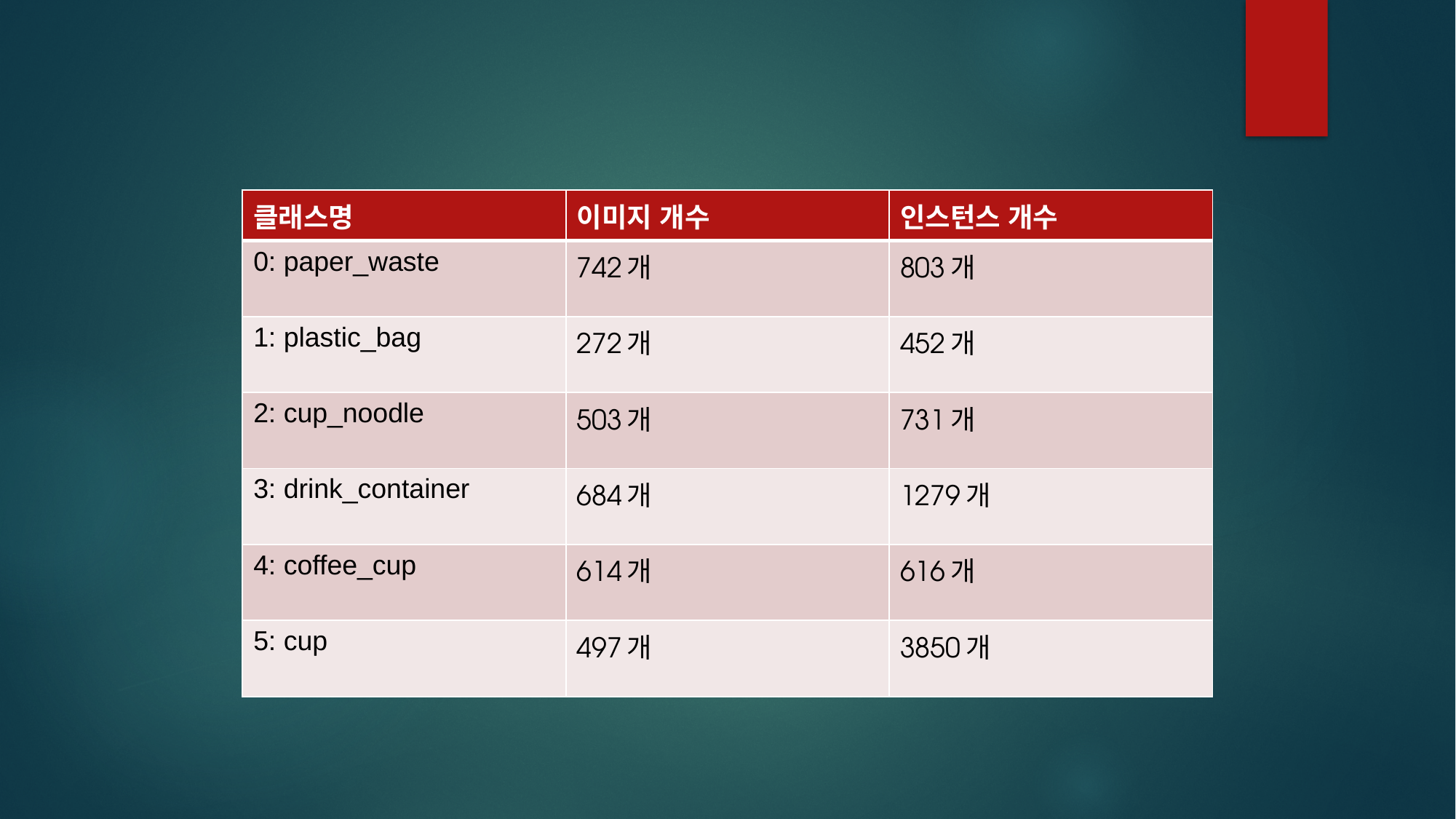

| 클래스명 | 이미지 개수 | 인스턴스 개수 |
| --- | --- | --- |
| 0: paper\_waste | 742개 | 803개 |
| 1: plastic\_bag | 272개 | 452개 |
| 2: cup\_noodle | 503개 | 731개 |
| 3: drink\_container | 684개 | 1279개 |
| 4: coffee\_cup | 614개 | 616개 |
| 5: cup | 497개 | 3850개 |